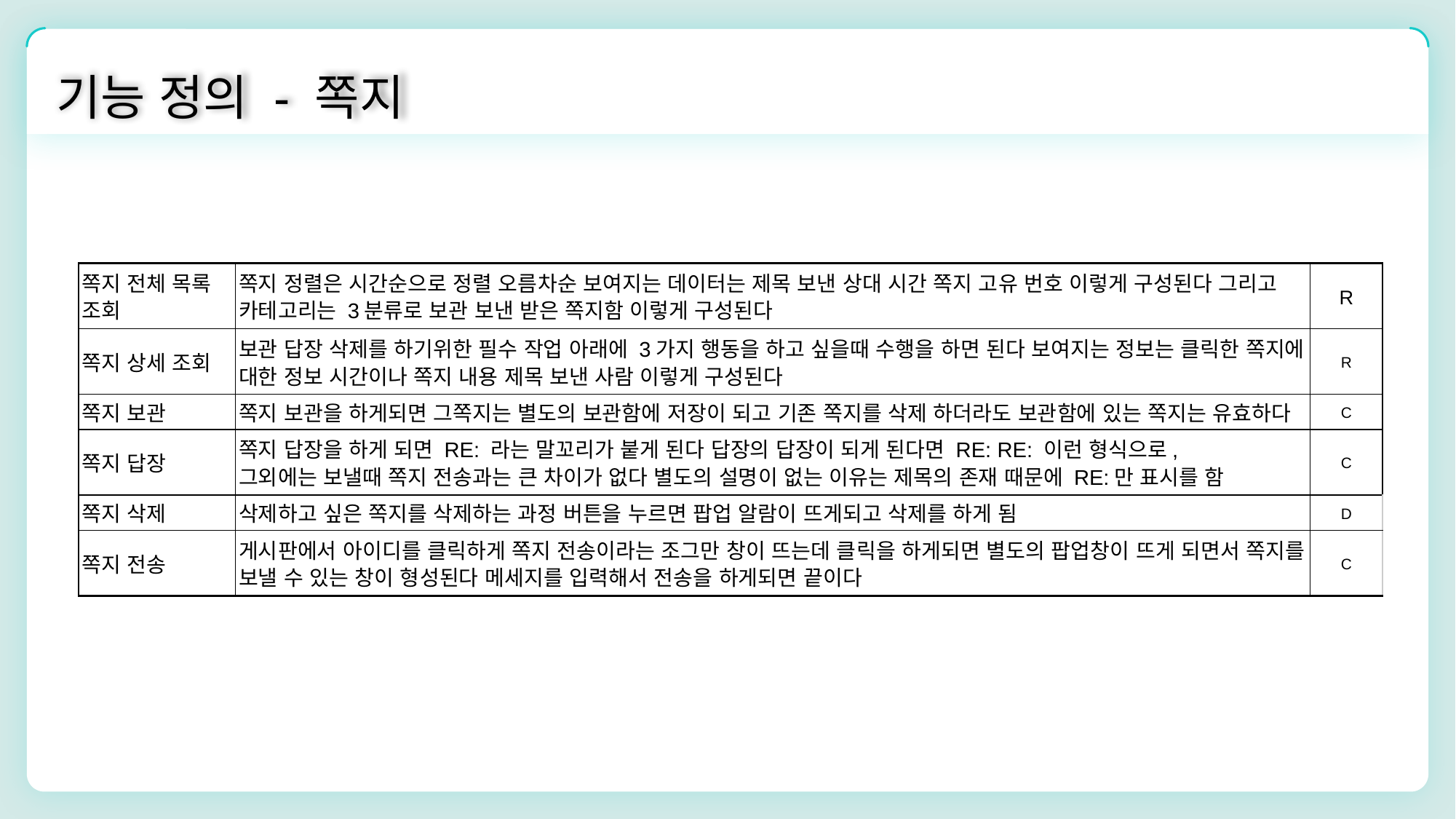

기능 정의 - 쪽지
| 쪽지 전체 목록 조회 | 쪽지 정렬은 시간순으로 정렬 오름차순 보여지는 데이터는 제목 보낸 상대 시간 쪽지 고유 번호 이렇게 구성된다 그리고 카테고리는 3분류로 보관 보낸 받은 쪽지함 이렇게 구성된다 | R |
| --- | --- | --- |
| 쪽지 상세 조회 | 보관 답장 삭제를 하기위한 필수 작업 아래에 3가지 행동을 하고 싶을때 수행을 하면 된다 보여지는 정보는 클릭한 쪽지에 대한 정보 시간이나 쪽지 내용 제목 보낸 사람 이렇게 구성된다 | R |
| 쪽지 보관 | 쪽지 보관을 하게되면 그쪽지는 별도의 보관함에 저장이 되고 기존 쪽지를 삭제 하더라도 보관함에 있는 쪽지는 유효하다 | C |
| 쪽지 답장 | 쪽지 답장을 하게 되면 RE: 라는 말꼬리가 붙게 된다 답장의 답장이 되게 된다면 RE: RE: 이런 형식으로, 그외에는 보낼때 쪽지 전송과는 큰 차이가 없다 별도의 설명이 없는 이유는 제목의 존재 때문에 RE:만 표시를 함 | C |
| 쪽지 삭제 | 삭제하고 싶은 쪽지를 삭제하는 과정 버튼을 누르면 팝업 알람이 뜨게되고 삭제를 하게 됨 | D |
| 쪽지 전송 | 게시판에서 아이디를 클릭하게 쪽지 전송이라는 조그만 창이 뜨는데 클릭을 하게되면 별도의 팝업창이 뜨게 되면서 쪽지를 보낼 수 있는 창이 형성된다 메세지를 입력해서 전송을 하게되면 끝이다 | C |